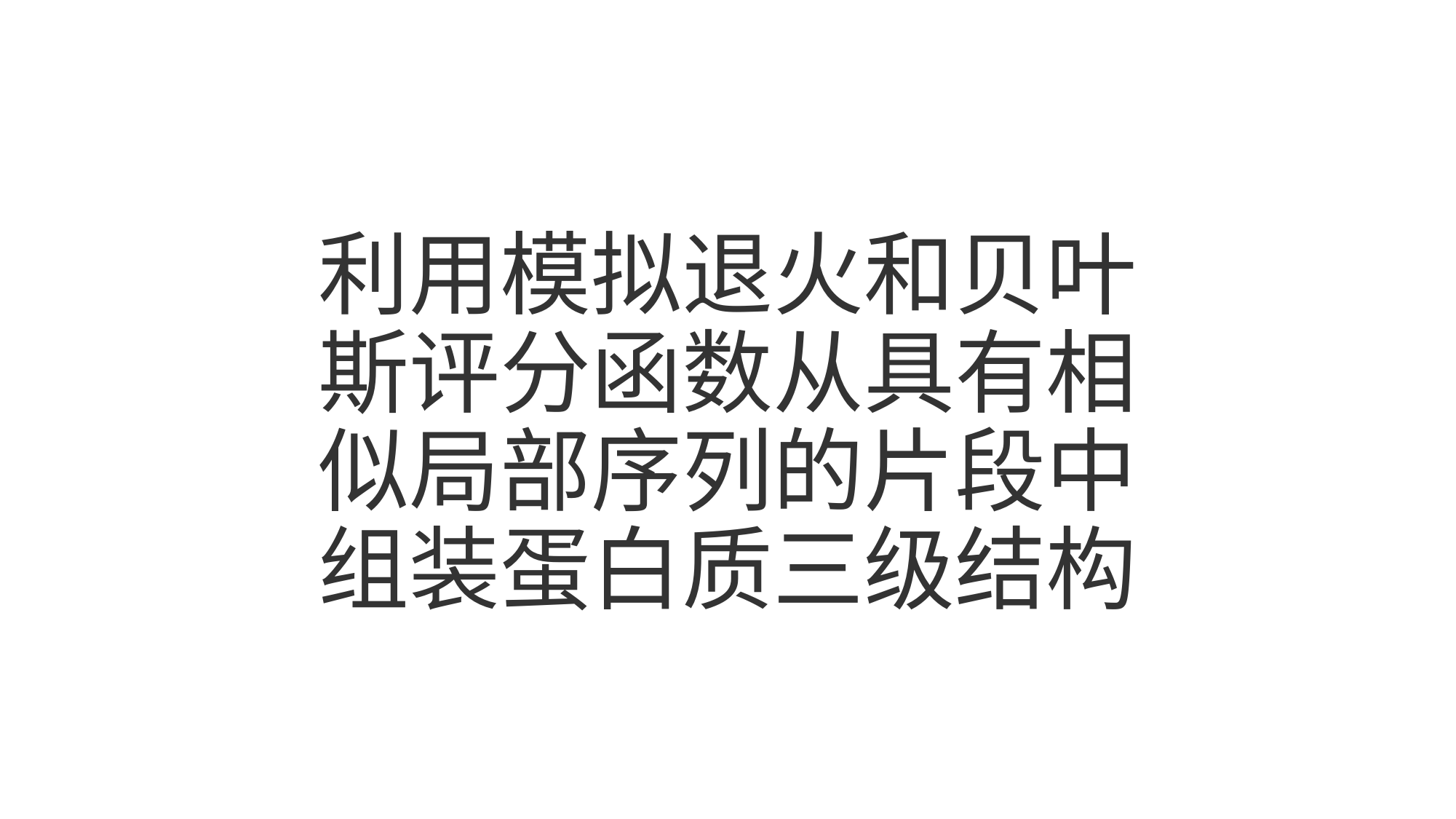

# 利用模拟退火和贝叶斯评分函数从具有相似局部序列的片段中组装蛋白质三级结构